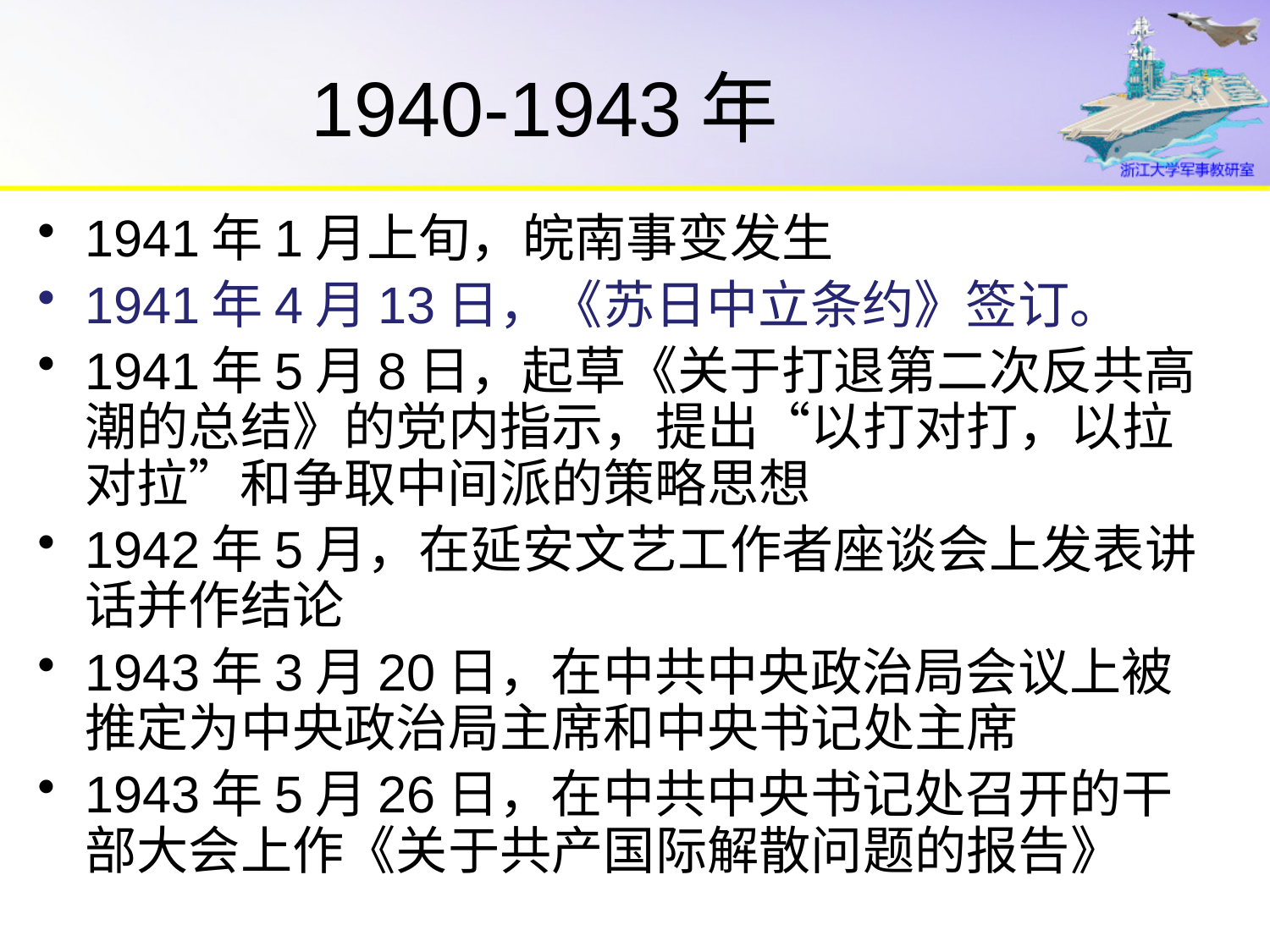

# 1940-1943年
1941年1月上旬，皖南事变发生
1941年4月13日，《苏日中立条约》签订。
1941年5月8日，起草《关于打退第二次反共高潮的总结》的党内指示，提出“以打对打，以拉对拉”和争取中间派的策略思想
1942年5月，在延安文艺工作者座谈会上发表讲话并作结论
1943年3月20日，在中共中央政治局会议上被推定为中央政治局主席和中央书记处主席
1943年5月26日，在中共中央书记处召开的干部大会上作《关于共产国际解散问题的报告》